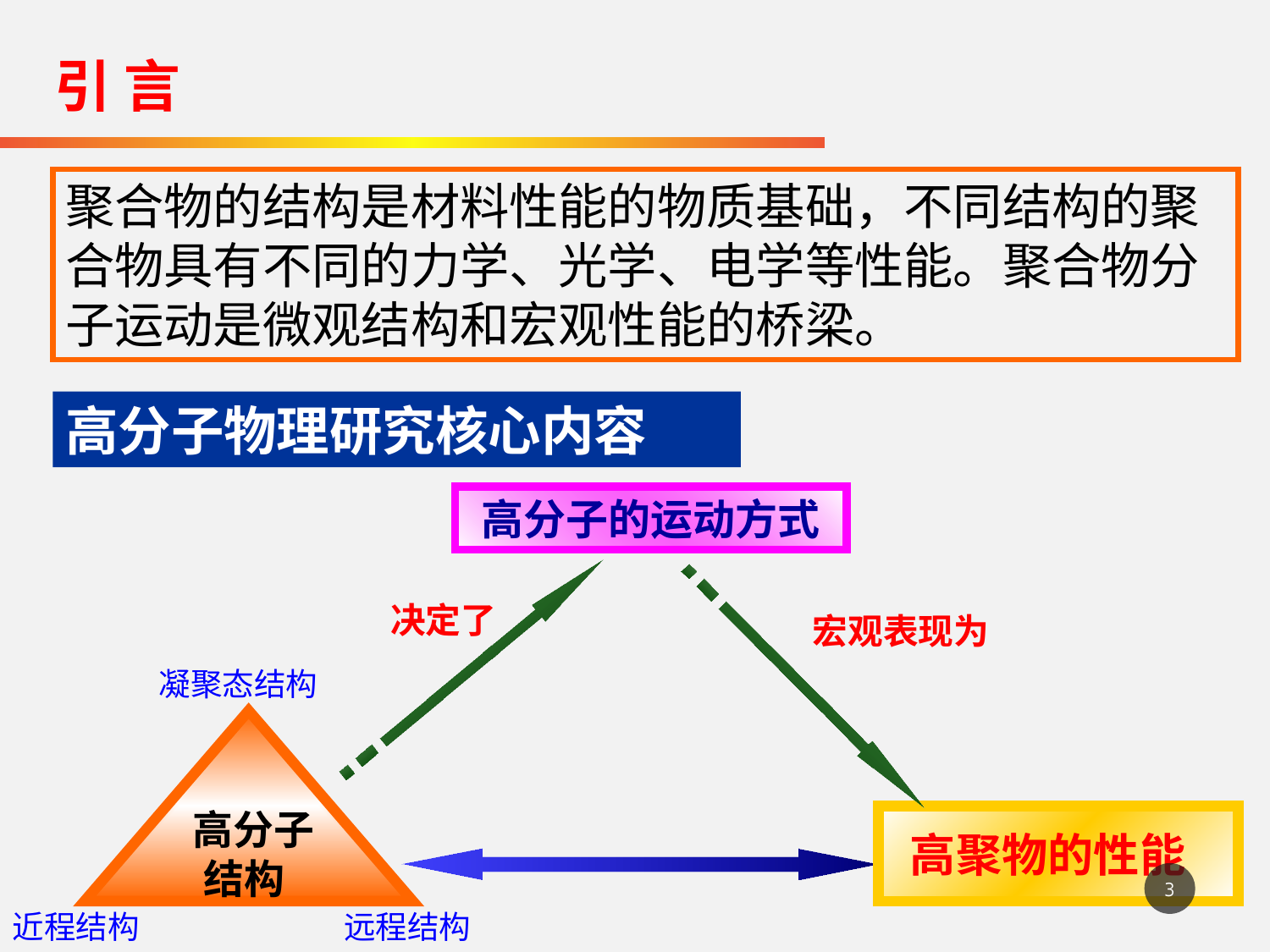

引 言
聚合物的结构是材料性能的物质基础，不同结构的聚合物具有不同的力学、光学、电学等性能。聚合物分子运动是微观结构和宏观性能的桥梁。
高分子物理研究核心内容
高分子的运动方式
决定了
宏观表现为

凝聚态结构
   高分子
 结构
高聚物的性能
近程结构
远程结构

3